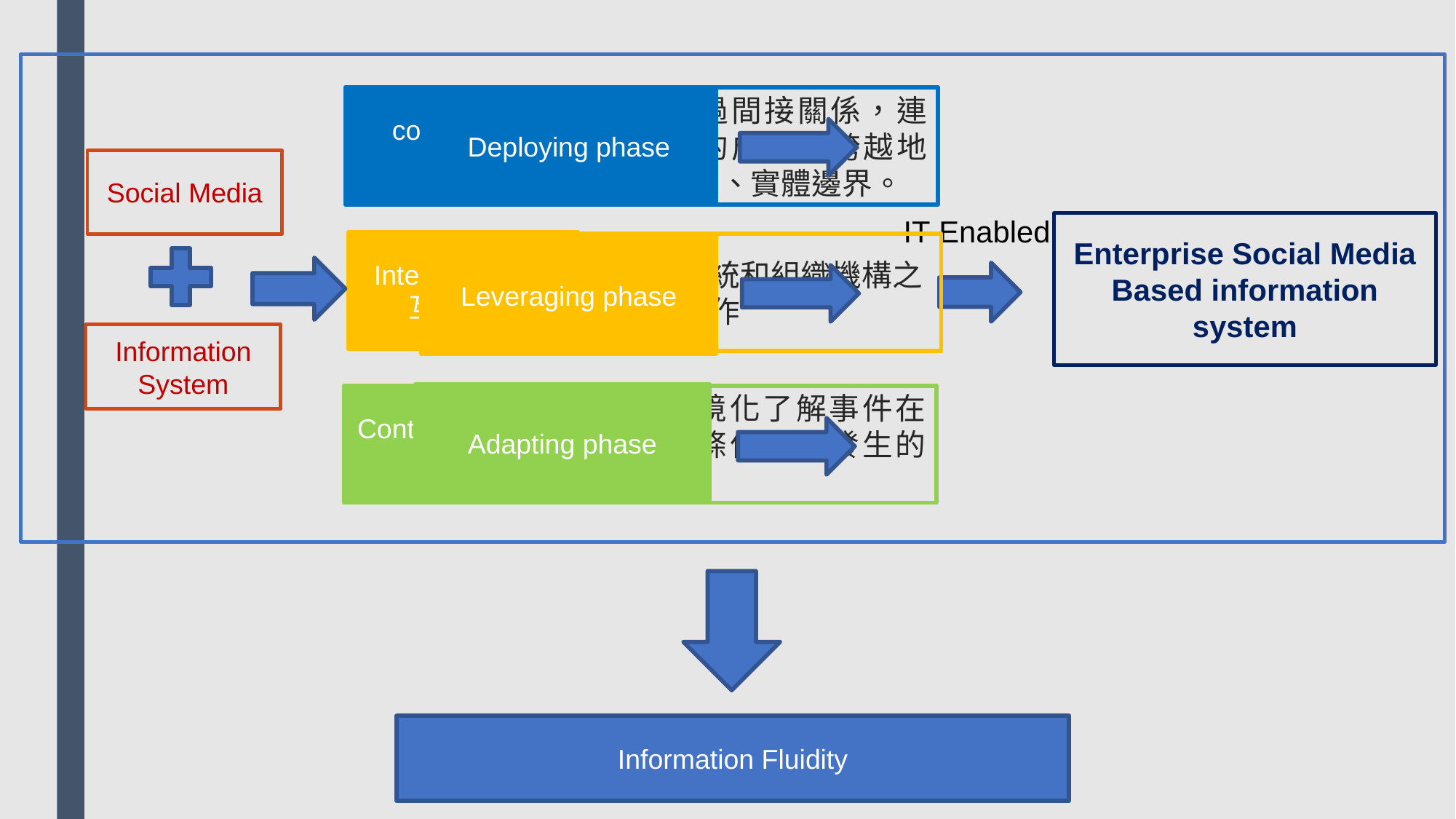

connectivity
連接性
可以通過間接關係，連接不同的成員，跨越地理、階層、實體邊界。
Deploying phase

Social Media
IT-Enabled
Enterprise Social Media
Based information system
Interoperability
互操作性
不同的系統和組織機構之間相互合作
Leveraging phase

Information System
Adapting phase
透過情境化了解事件在不同的條件下所發生的狀況
Contextualization
情境化

Information Fluidity